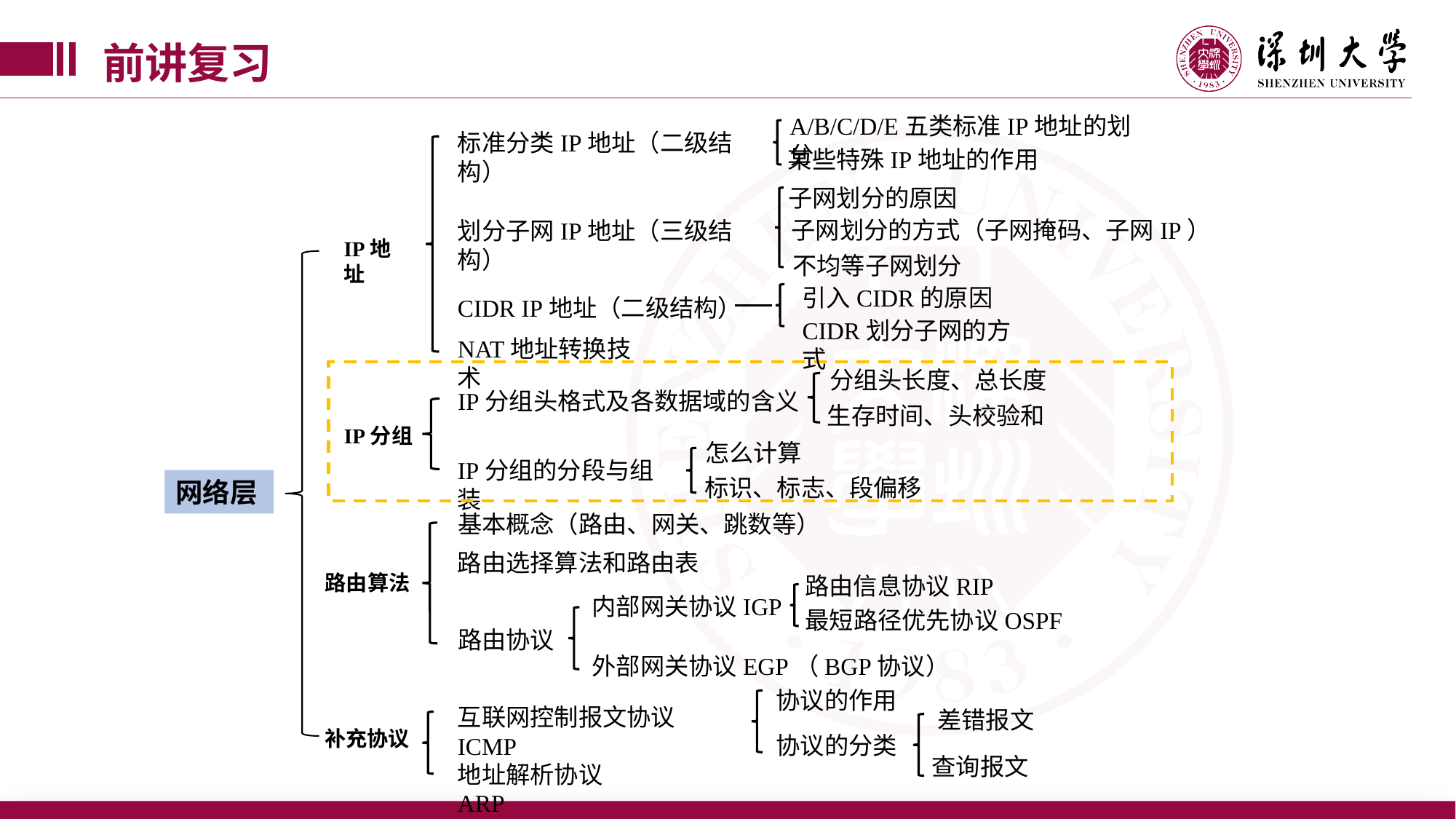

前讲复习

A/B/C/D/E五类标准IP地址的划分

标准分类IP地址（二级结构）
某些特殊IP地址的作用

子网划分的原因

子网划分的方式（子网掩码、子网IP）
划分子网IP地址（三级结构）
不均等子网划分
IP地址

网络层
引入CIDR的原因

CIDR IP地址（二级结构）
CIDR划分子网的方式
NAT地址转换技术
分组头长度、总长度

IP分组头格式及各数据域的含义
生存时间、头校验和

IP分组
怎么计算

IP分组的分段与组装
标识、标志、段偏移
基本概念（路由、网关、跳数等）

路由算法
路由选择算法和路由表
路由信息协议RIP

内部网关协议IGP
最短路径优先协议OSPF

路由协议
外部网关协议EGP（BGP协议）
协议的作用

互联网控制报文协议ICMP
差错报文

协议的分类
查询报文

补充协议
地址解析协议ARP